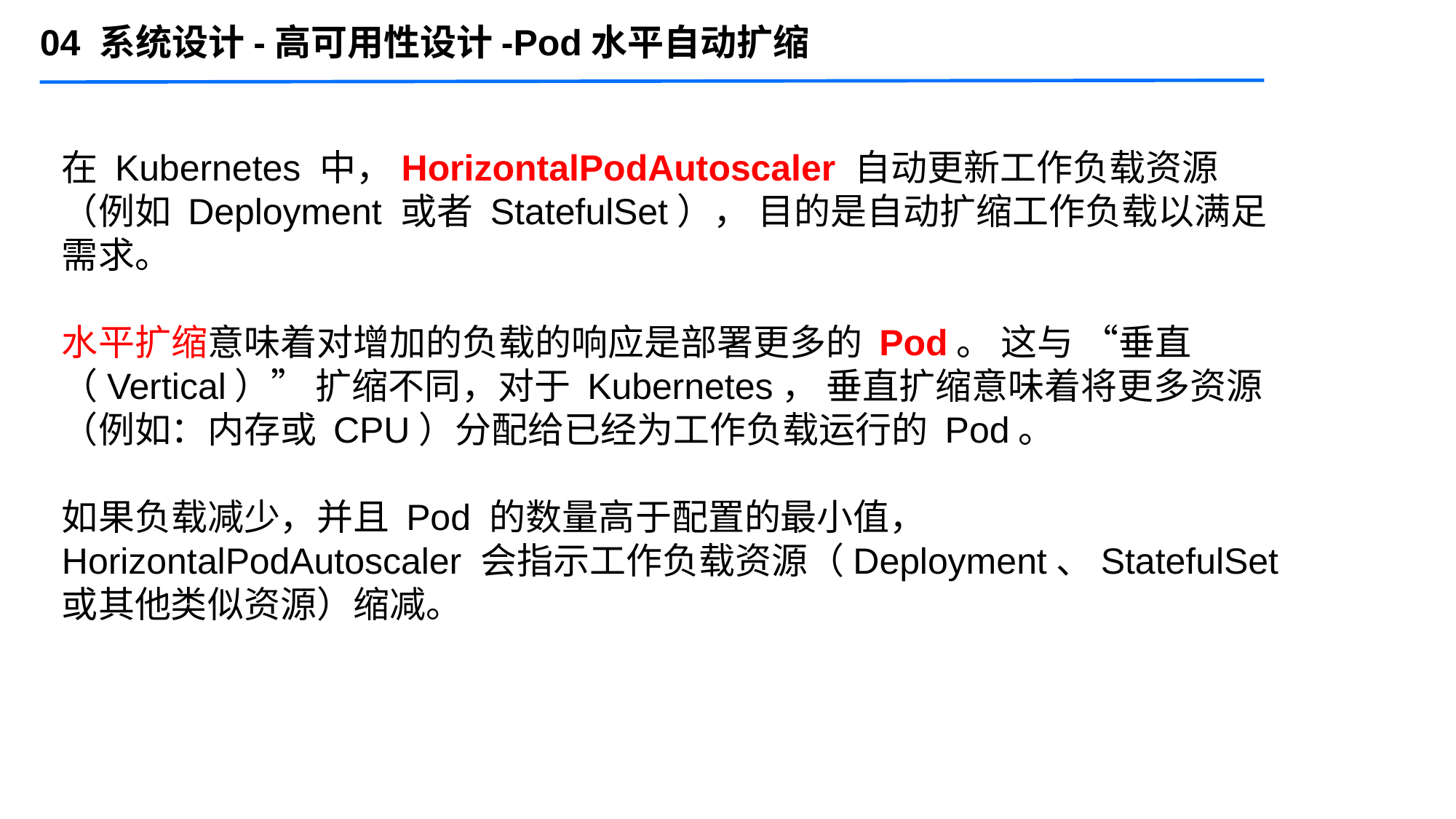

04 系统设计-高可用性设计-Pod水平自动扩缩
在 Kubernetes 中，HorizontalPodAutoscaler 自动更新工作负载资源 （例如 Deployment 或者 StatefulSet）， 目的是自动扩缩工作负载以满足需求。

水平扩缩意味着对增加的负载的响应是部署更多的 Pod。 这与 “垂直（Vertical）” 扩缩不同，对于 Kubernetes， 垂直扩缩意味着将更多资源（例如：内存或 CPU）分配给已经为工作负载运行的 Pod。
如果负载减少，并且 Pod 的数量高于配置的最小值， HorizontalPodAutoscaler 会指示工作负载资源（Deployment、StatefulSet 或其他类似资源）缩减。